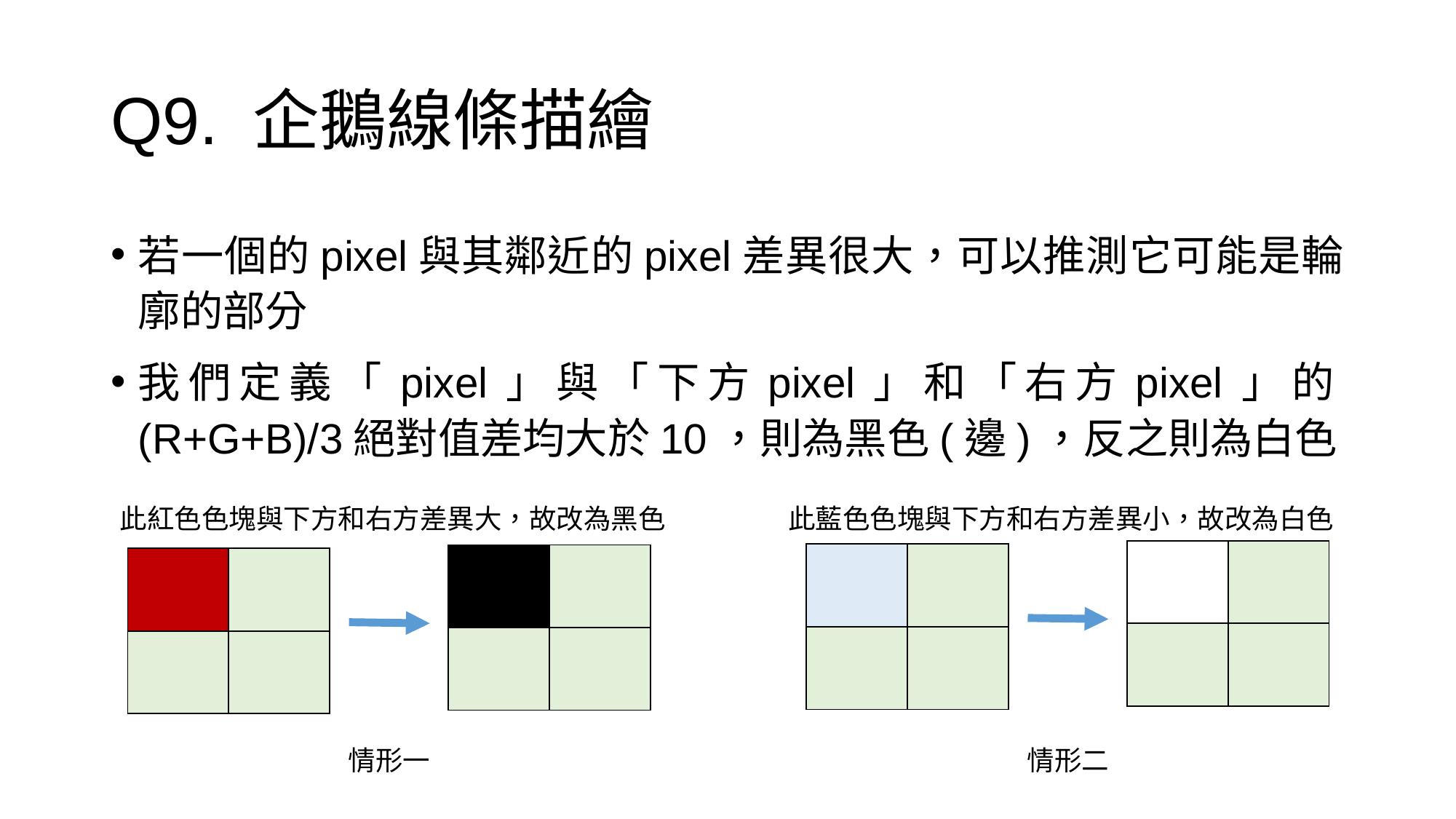

# Q9. 企鵝線條描繪
若一個的pixel與其鄰近的pixel差異很大，可以推測它可能是輪廓的部分
我們定義「pixel」與「下方pixel」和「右方pixel」的(R+G+B)/3絕對值差均大於10，則為黑色(邊)，反之則為白色
此紅色色塊與下方和右方差異大，故改為黑色
此藍色色塊與下方和右方差異小，故改為白色
|  |  |
| --- | --- |
|  |  |
|  |  |
| --- | --- |
|  |  |
|  |  |
| --- | --- |
|  |  |
|  |  |
| --- | --- |
|  |  |
情形一
情形二